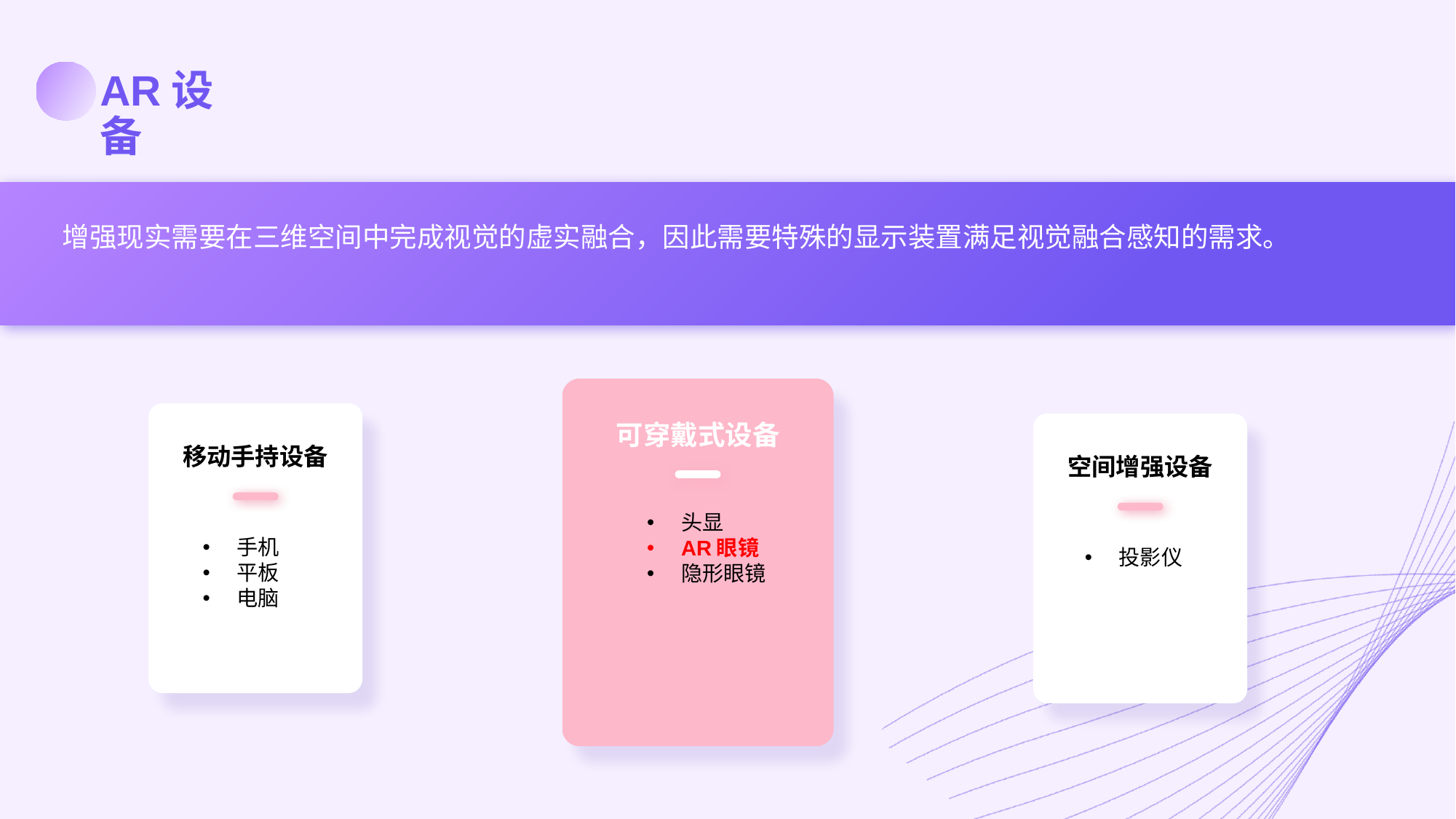

AR设备

增强现实需要在三维空间中完成视觉的虚实融合，因此需要特殊的显示装置满足视觉融合感知的需求。

可穿戴式设备

头显
AR眼镜
隐形眼镜

移动手持设备

手机
平板
电脑

空间增强设备

投影仪